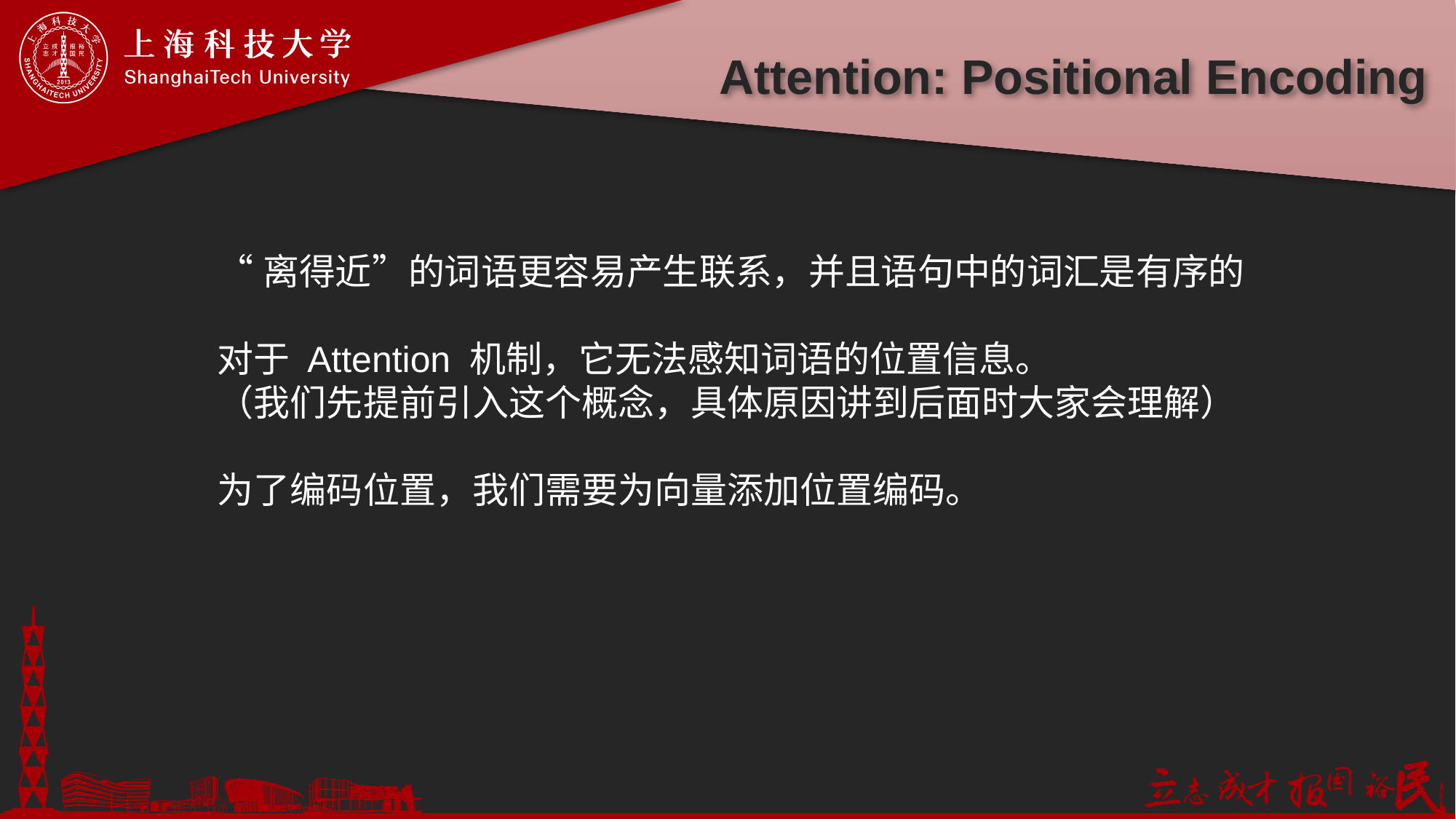

# Attention: Positional Encoding
“离得近”的词语更容易产生联系，并且语句中的词汇是有序的

对于 Attention 机制，它无法感知词语的位置信息。
（我们先提前引入这个概念，具体原因讲到后面时大家会理解）

为了编码位置，我们需要为向量添加位置编码。